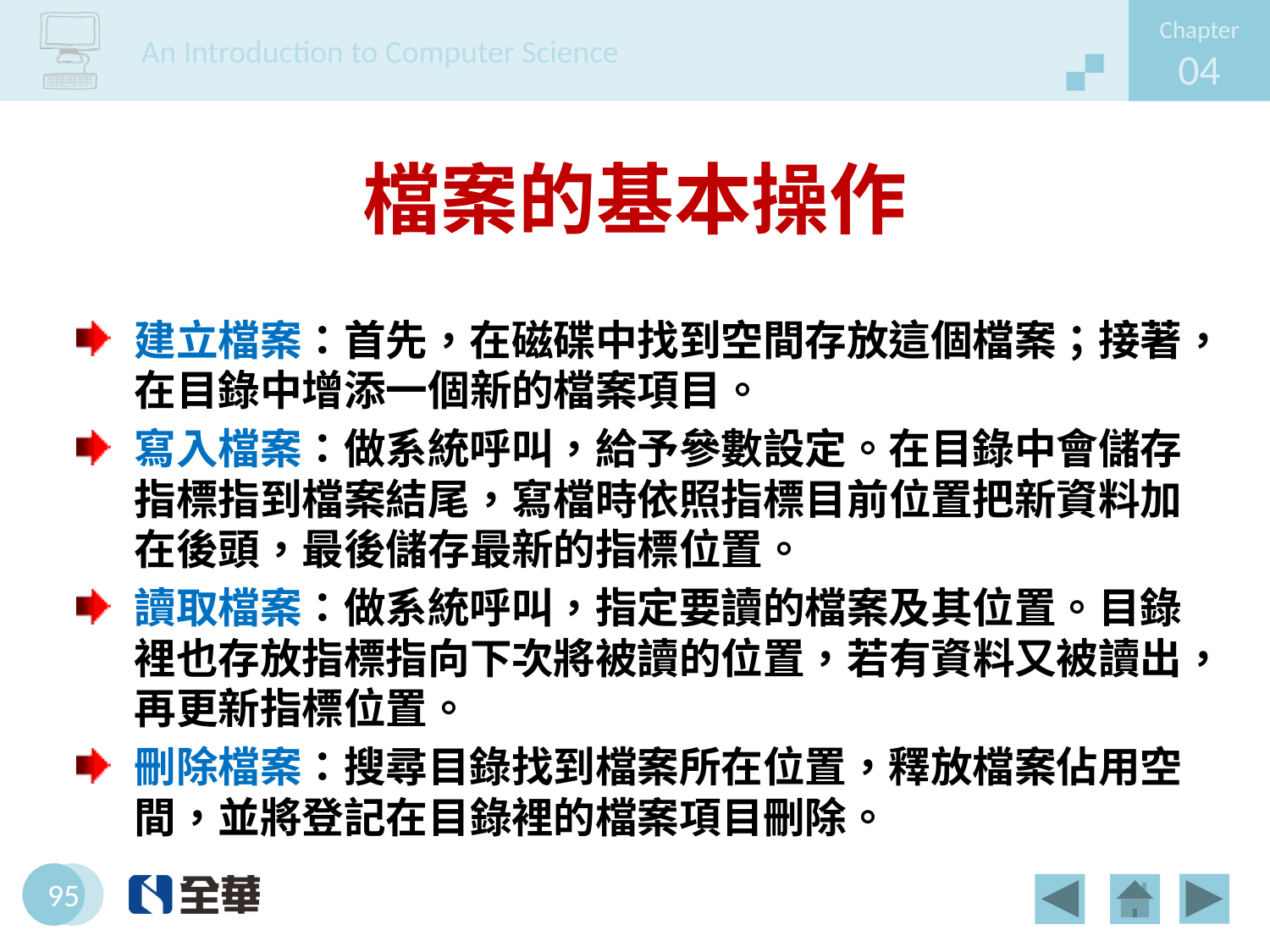

# 檔案的基本操作
建立檔案：首先，在磁碟中找到空間存放這個檔案；接著，在目錄中增添一個新的檔案項目。
寫入檔案：做系統呼叫，給予參數設定。在目錄中會儲存指標指到檔案結尾，寫檔時依照指標目前位置把新資料加在後頭，最後儲存最新的指標位置。
讀取檔案：做系統呼叫，指定要讀的檔案及其位置。目錄裡也存放指標指向下次將被讀的位置，若有資料又被讀出，再更新指標位置。
刪除檔案：搜尋目錄找到檔案所在位置，釋放檔案佔用空間，並將登記在目錄裡的檔案項目刪除。